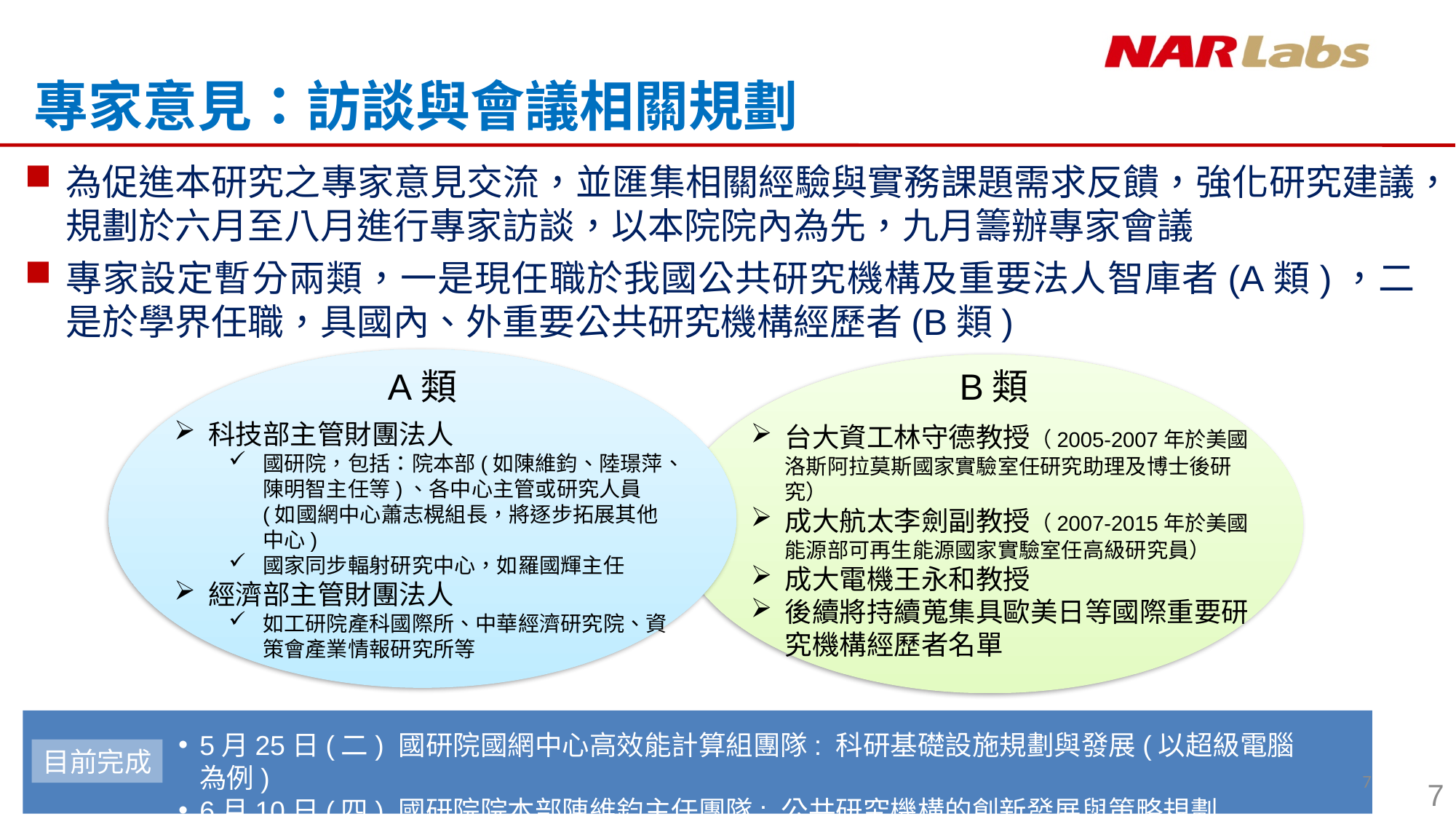

專家意見：訪談與會議相關規劃
為促進本研究之專家意見交流，並匯集相關經驗與實務課題需求反饋，強化研究建議，規劃於六月至八月進行專家訪談，以本院院內為先，九月籌辦專家會議
專家設定暫分兩類，一是現任職於我國公共研究機構及重要法人智庫者(A類)，二是於學界任職，具國內、外重要公共研究機構經歷者(B類)

A類
B類
科技部主管財團法人
國研院，包括：院本部(如陳維鈞、陸璟萍、陳明智主任等)、各中心主管或研究人員(如國網中心蕭志榥組長，將逐步拓展其他中心)
國家同步輻射研究中心，如羅國輝主任
經濟部主管財團法人
如工研院產科國際所、中華經濟研究院、資策會產業情報研究所等
台大資工林守德教授（2005-2007年於美國洛斯阿拉莫斯國家實驗室任研究助理及博士後研究）
成大航太李劍副教授（2007-2015年於美國能源部可再生能源國家實驗室任高級研究員）
成大電機王永和教授
後續將持續蒐集具歐美日等國際重要研究機構經歷者名單

5月25日(二) 國研院國網中心高效能計算組團隊: 科研基礎設施規劃與發展(以超級電腦為例)
6月10日(四) 國研院院本部陳維鈞主任團隊: 公共研究機構的創新發展與策略規劃
目前完成
7
7